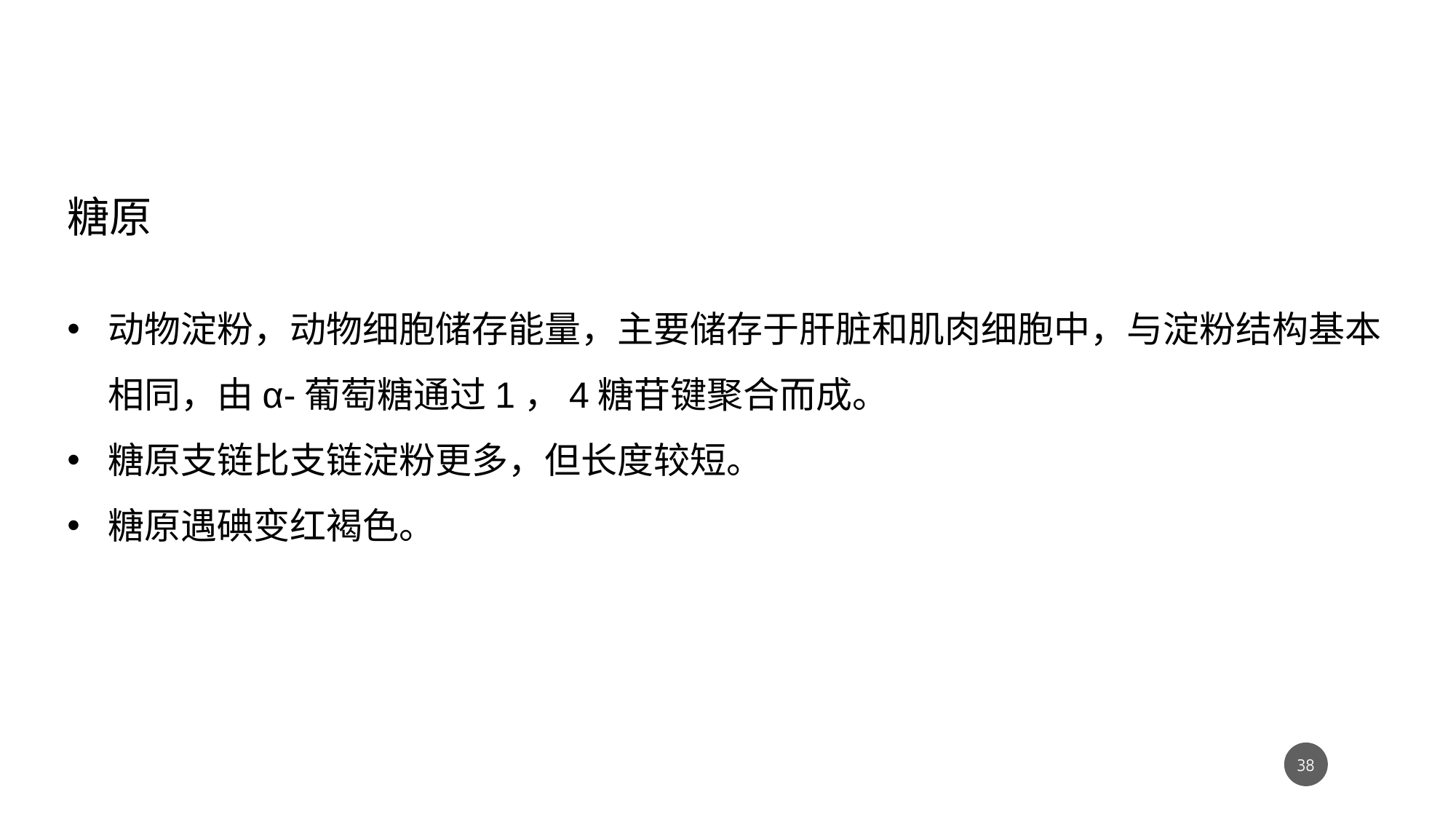

糖原

动物淀粉，动物细胞储存能量，主要储存于肝脏和肌肉细胞中，与淀粉结构基本相同，由α-葡萄糖通过1，4糖苷键聚合而成。
糖原支链比支链淀粉更多，但长度较短。
糖原遇碘变红褐色。
38